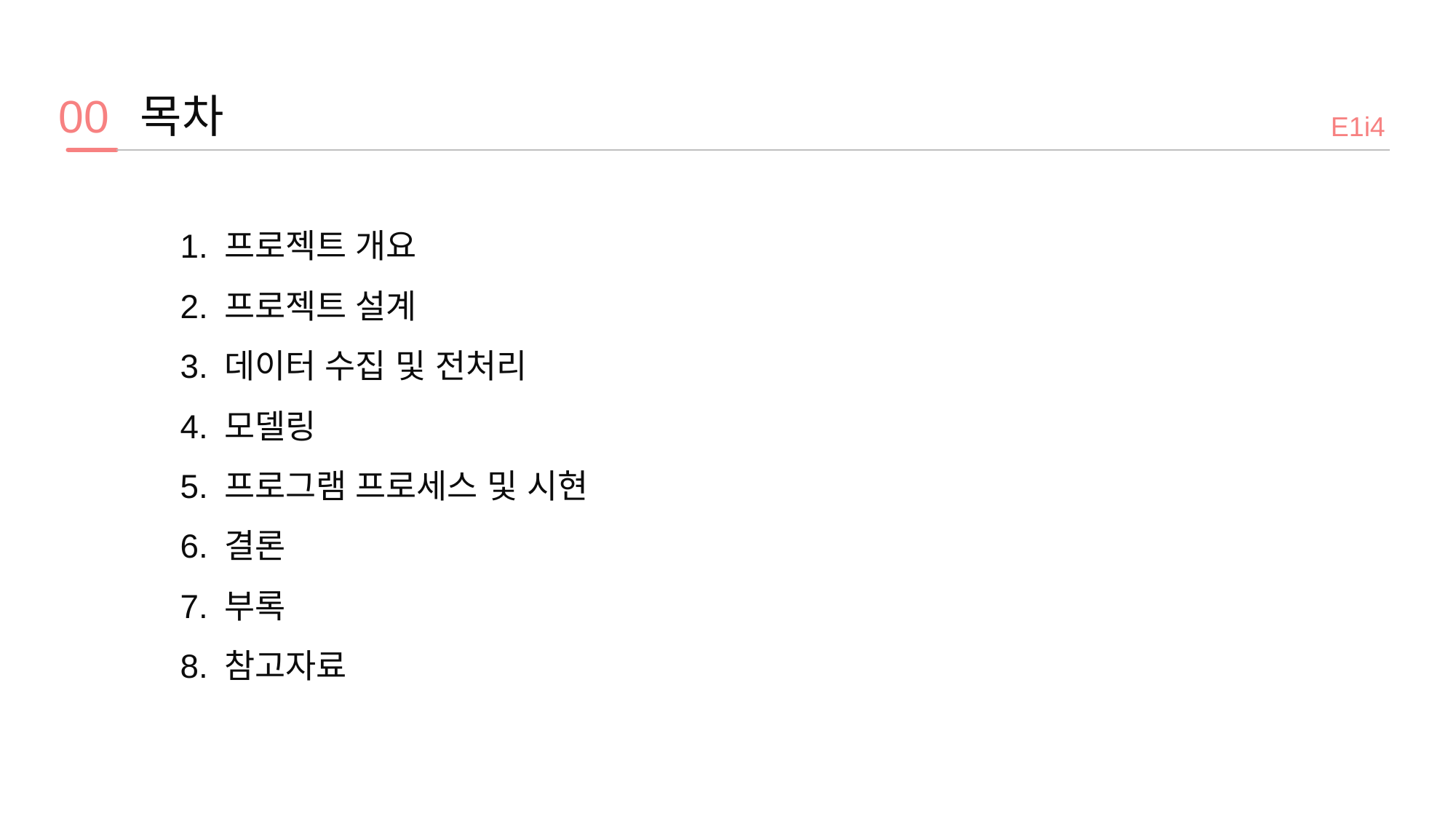

목차
00
E1i4
프로젝트 개요
프로젝트 설계
데이터 수집 및 전처리
모델링
프로그램 프로세스 및 시현
결론
부록
참고자료